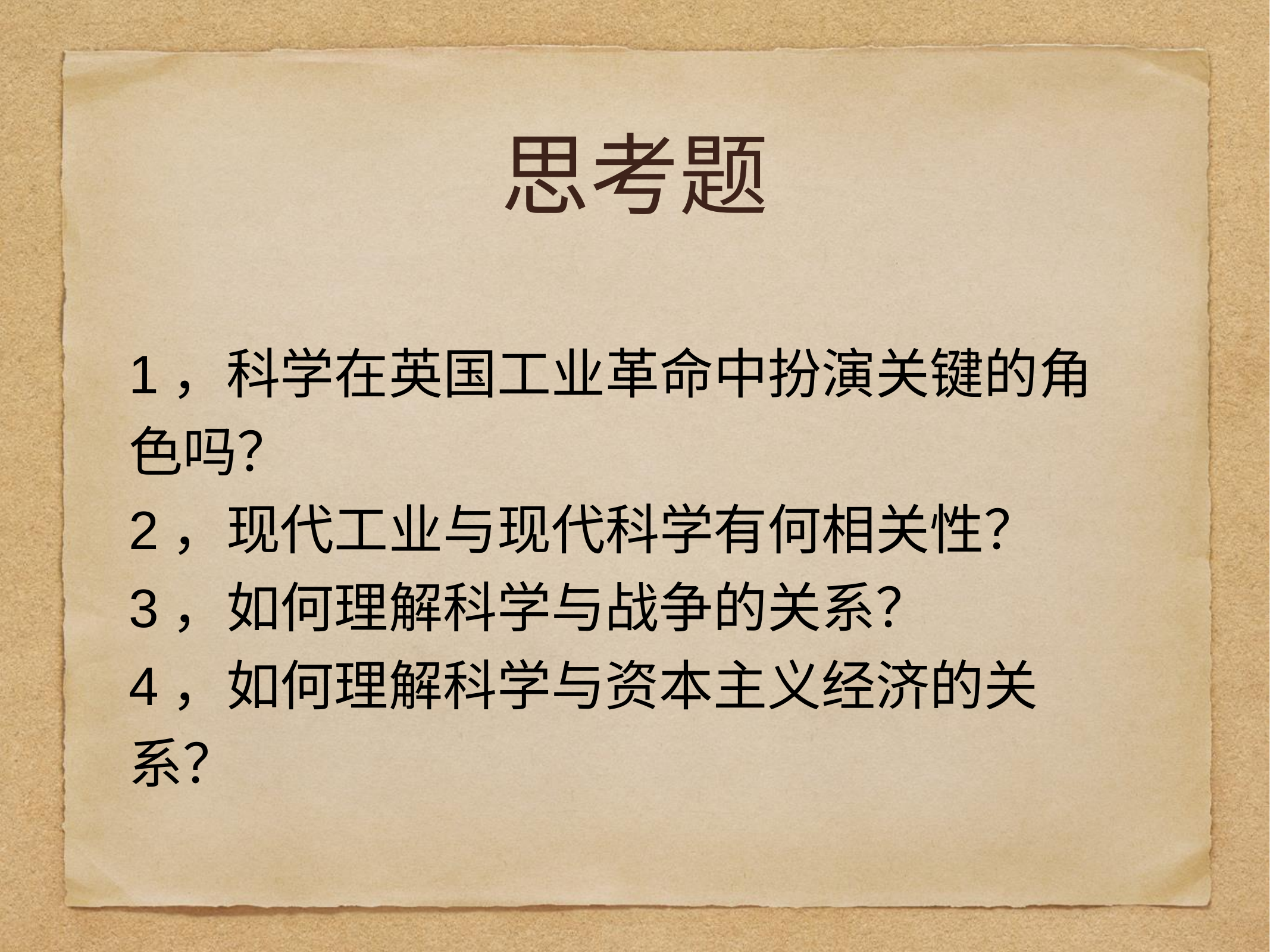

# 思考题
1，科学在英国工业革命中扮演关键的角色吗？
2，现代工业与现代科学有何相关性？
3，如何理解科学与战争的关系？
4，如何理解科学与资本主义经济的关系？